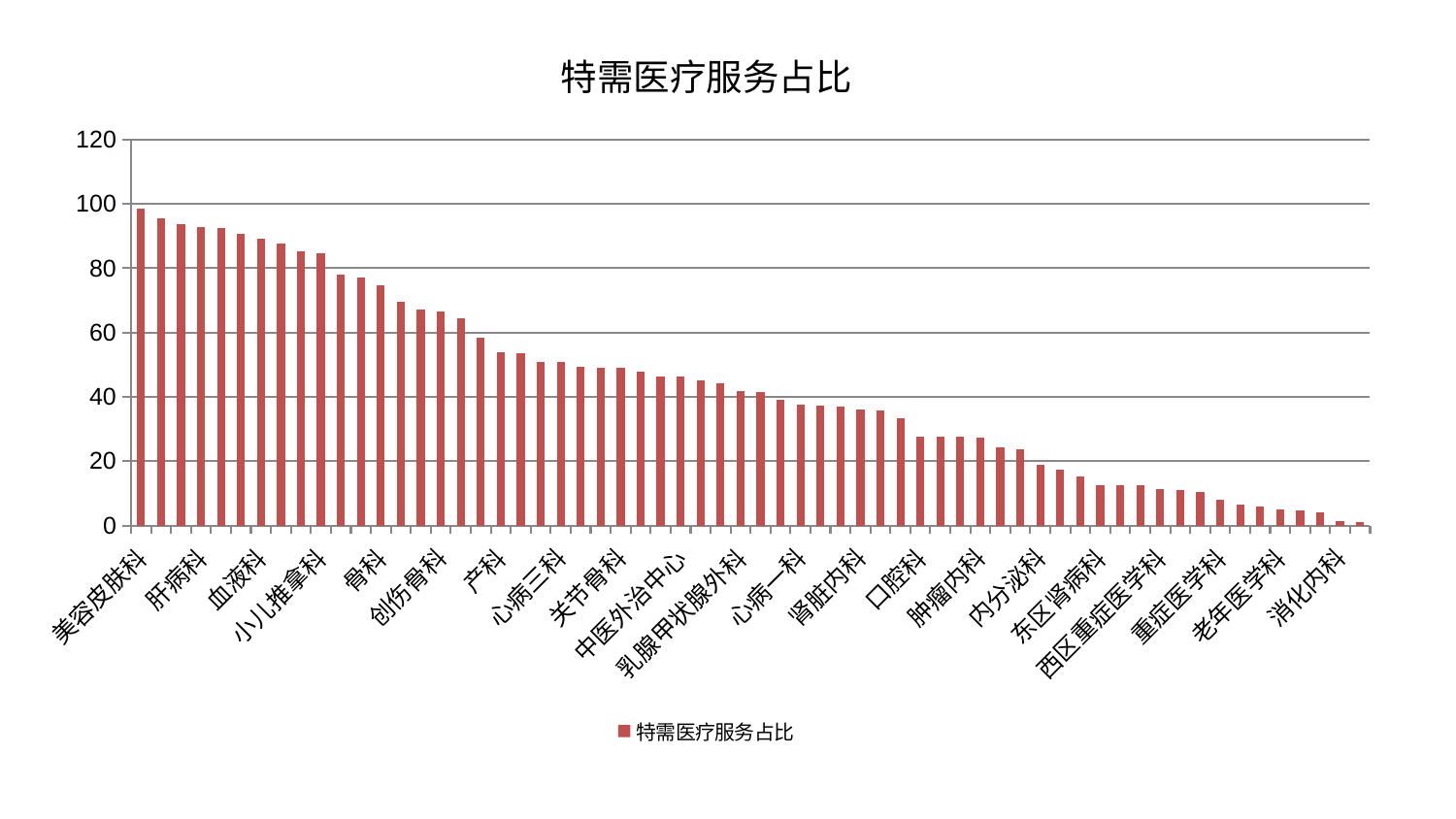

### Chart: 特需医疗服务占比

| Category | 特需医疗服务占比 |
|---|---|
| 美容皮肤科 | 98.47535409869292 |
| 脑病二科 | 95.47757048260286 |
| 儿科 | 93.60110331211071 |
| 肝病科 | 92.75078700246495 |
| 风湿病科 | 92.49781696000923 |
| 小儿骨科 | 90.56013698143188 |
| 血液科 | 89.05581326308878 |
| 综合内科 | 87.75685155043784 |
| 周围血管科 | 85.21909927422672 |
| 小儿推拿科 | 84.58177161243358 |
| 医院 | 77.88590325574351 |
| 耳鼻喉科 | 77.00369326966958 |
| 骨科 | 74.83502077518757 |
| 脑病一科 | 69.55065458618748 |
| 脾胃病科 | 67.25133610646022 |
| 创伤骨科 | 66.57048223511947 |
| 脑病三科 | 64.57215840898363 |
| 心病二科 | 58.43436510485376 |
| 产科 | 53.9504061866257 |
| 妇科 | 53.5328368430418 |
| 中医经典科 | 51.01519714944362 |
| 心病三科 | 50.844521013716104 |
| 皮肤科 | 49.44647115739329 |
| 康复科 | 49.12733065611903 |
| 关节骨科 | 48.96478871022079 |
| 呼吸内科 | 47.82163509715145 |
| 脾胃科消化科合并 | 46.40896247940327 |
| 中医外治中心 | 46.284507629085915 |
| 泌尿外科 | 45.21225153082982 |
| 东区重症医学科 | 44.13073745962621 |
| 乳腺甲状腺外科 | 41.68019037247785 |
| 运动损伤骨科 | 41.43897723937216 |
| 心血管内科 | 39.102602539022556 |
| 心病一科 | 37.70683640784493 |
| 胸外科 | 37.21441528441771 |
| 推拿科 | 37.08742443557538 |
| 肾脏内科 | 35.928965399228076 |
| 心病四科 | 35.61614681021816 |
| 显微骨科 | 33.44927221230323 |
| 口腔科 | 27.70919821573692 |
| 肝胆外科 | 27.5364587519209 |
| 针灸科 | 27.465920663916 |
| 肿瘤内科 | 27.277973567222258 |
| 肛肠科 | 24.43556690357356 |
| 神经内科 | 23.550637997287183 |
| 内分泌科 | 18.730350914320294 |
| 脊柱骨科 | 17.423009204747487 |
| 眼科 | 15.136521539028912 |
| 东区肾病科 | 12.541503053969748 |
| 妇科妇二科合并 | 12.534136756545532 |
| 男科 | 12.467837688393924 |
| 西区重症医学科 | 11.392271216264604 |
| 妇二科 | 11.00850692696207 |
| 普通外科 | 10.44013472223213 |
| 重症医学科 | 8.020425027633005 |
| 神经外科 | 6.498772616507109 |
| 治未病中心 | 5.994097350505223 |
| 老年医学科 | 4.909281875946747 |
| 微创骨科 | 4.620640560827072 |
| 肾病科 | 4.183350517306006 |
| 消化内科 | 1.357940746209474 |
| 身心医学科 | 0.9381139887359558 |
232